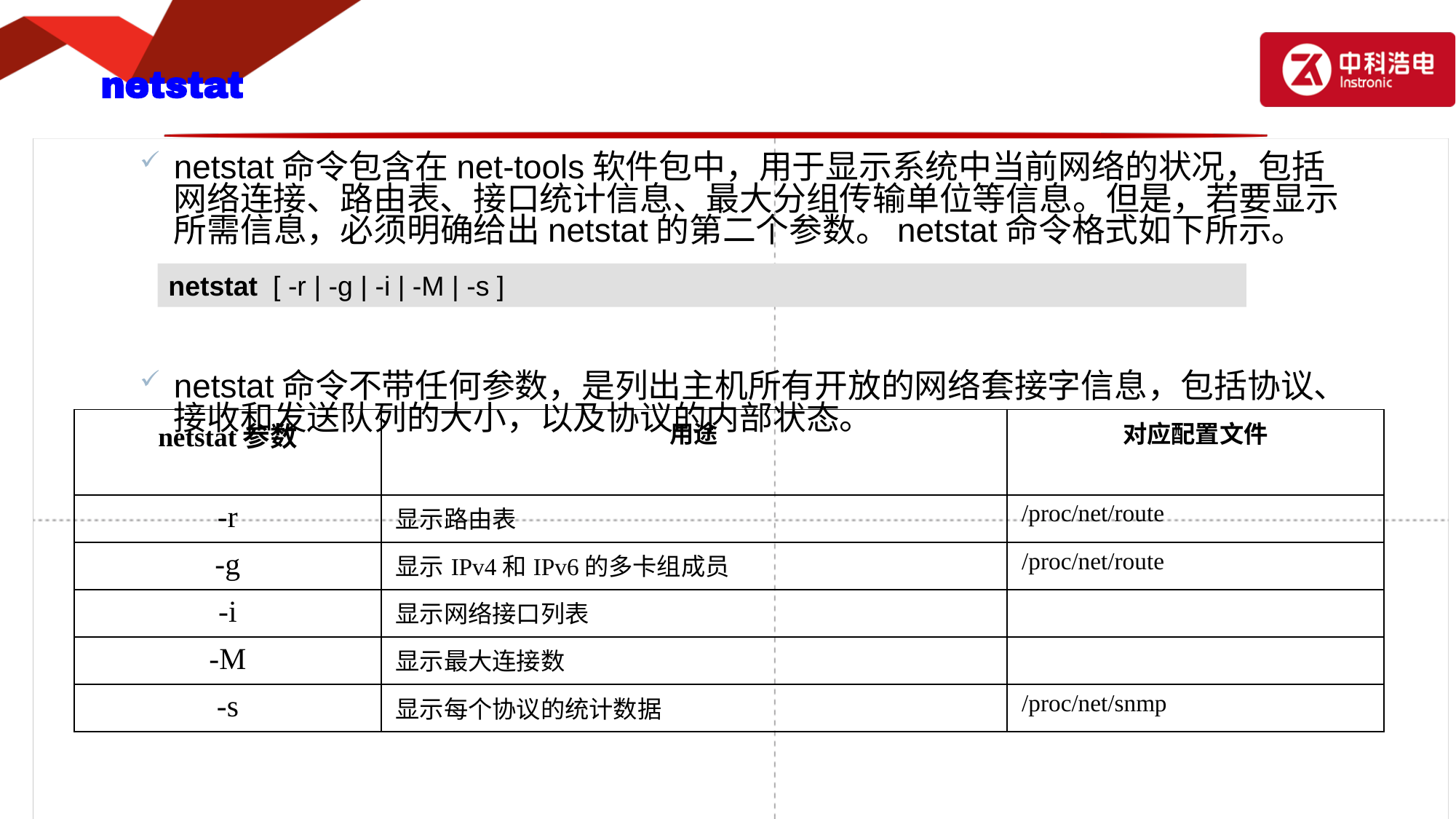

# netstat
netstat命令包含在net-tools软件包中，用于显示系统中当前网络的状况，包括网络连接、路由表、接口统计信息、最大分组传输单位等信息。但是，若要显示所需信息，必须明确给出netstat的第二个参数。netstat命令格式如下所示。

netstat命令不带任何参数，是列出主机所有开放的网络套接字信息，包括协议、接收和发送队列的大小，以及协议的内部状态。
netstat  [ -r | -g | -i | -M | -s ]
| netstat参数 | 用途 | 对应配置文件 |
| --- | --- | --- |
| -r | 显示路由表 | /proc/net/route |
| -g | 显示IPv4和IPv6的多卡组成员 | /proc/net/route |
| -i | 显示网络接口列表 |  |
| -M | 显示最大连接数 |  |
| -s | 显示每个协议的统计数据 | /proc/net/snmp |